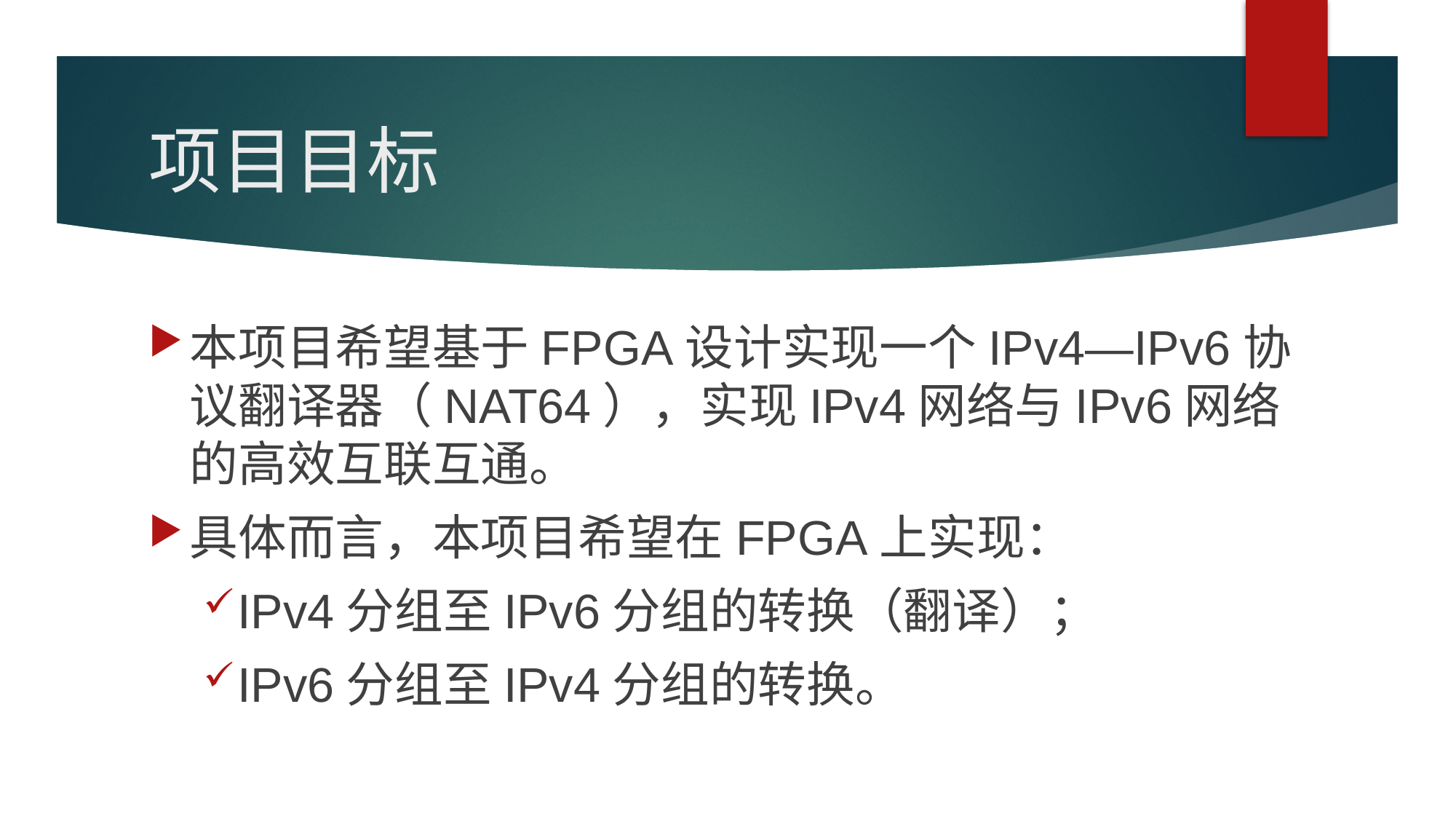

# 项目目标
本项目希望基于FPGA设计实现一个IPv4—IPv6协议翻译器（NAT64），实现IPv4网络与IPv6网络的高效互联互通。
具体而言，本项目希望在FPGA上实现：
IPv4分组至IPv6分组的转换（翻译）；
IPv6分组至IPv4分组的转换。